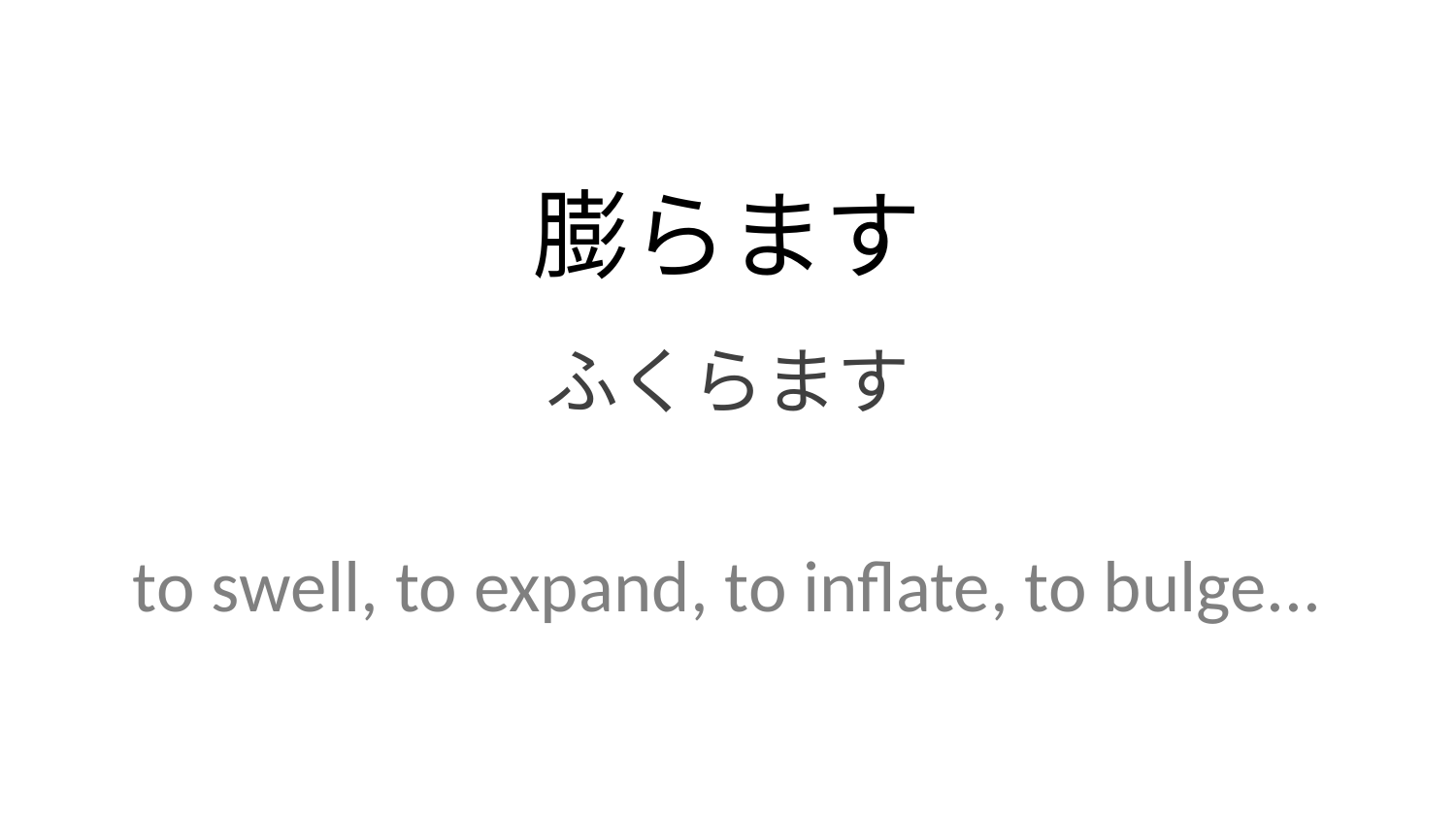

膨らます

ふくらます
to swell, to expand, to inflate, to bulge...